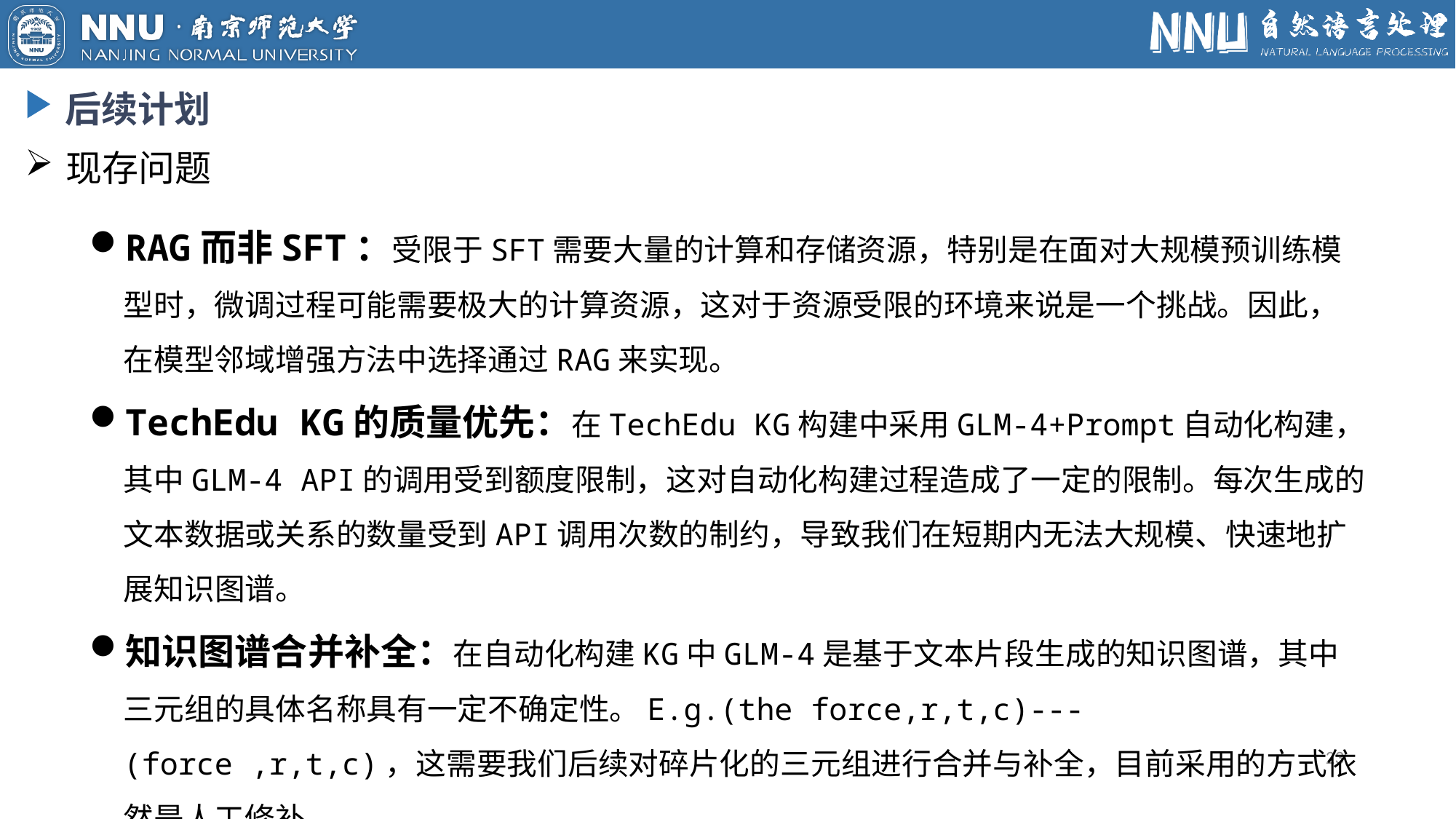

后续计划

现存问题
RAG而非SFT：受限于SFT需要大量的计算和存储资源，特别是在面对大规模预训练模型时，微调过程可能需要极大的计算资源，这对于资源受限的环境来说是一个挑战。因此，在模型邻域增强方法中选择通过RAG来实现。
TechEdu KG的质量优先：在TechEdu KG构建中采用GLM-4+Prompt自动化构建，其中GLM-4 API的调用受到额度限制，这对自动化构建过程造成了一定的限制。每次生成的文本数据或关系的数量受到API调用次数的制约，导致我们在短期内无法大规模、快速地扩展知识图谱。
知识图谱合并补全：在自动化构建KG中GLM-4是基于文本片段生成的知识图谱，其中三元组的具体名称具有一定不确定性。E.g.(the force,r,t,c)---(force ,r,t,c)，这需要我们后续对碎片化的三元组进行合并与补全，目前采用的方式依然是人工修补。
23